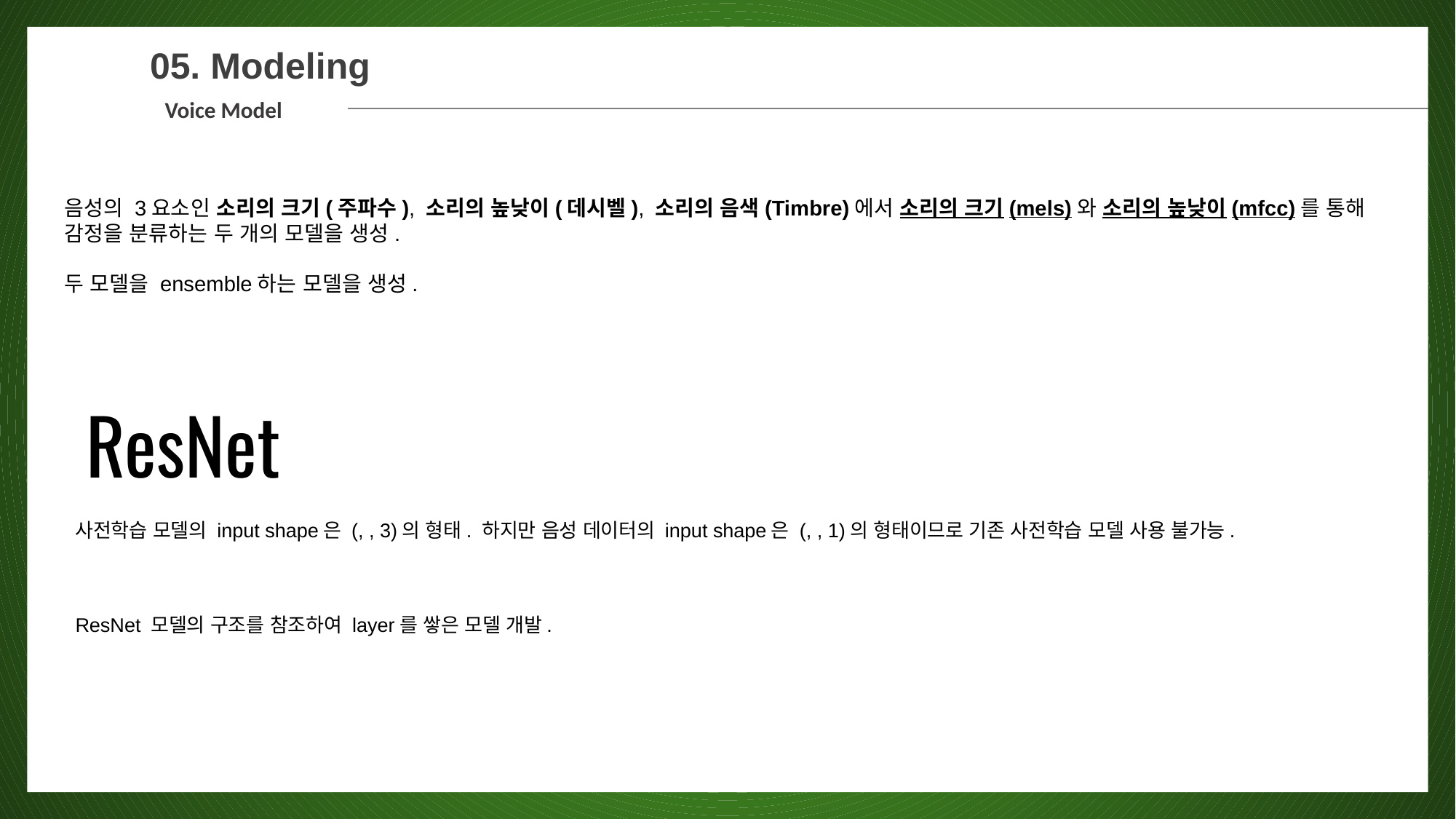

04

05. Modeling
Voice Model
음성의 3요소인 소리의 크기(주파수), 소리의 높낮이(데시벨), 소리의 음색(Timbre)에서 소리의 크기(mels)와 소리의 높낮이(mfcc)를 통해 감정을 분류하는 두 개의 모델을 생성.

두 모델을 ensemble하는 모델을 생성.
ResNet
사전학습 모델의 input shape은 (, , 3)의 형태. 하지만 음성 데이터의 input shape은 (, , 1)의 형태이므로 기존 사전학습 모델 사용 불가능.

ResNet 모델의 구조를 참조하여 layer를 쌓은 모델 개발.